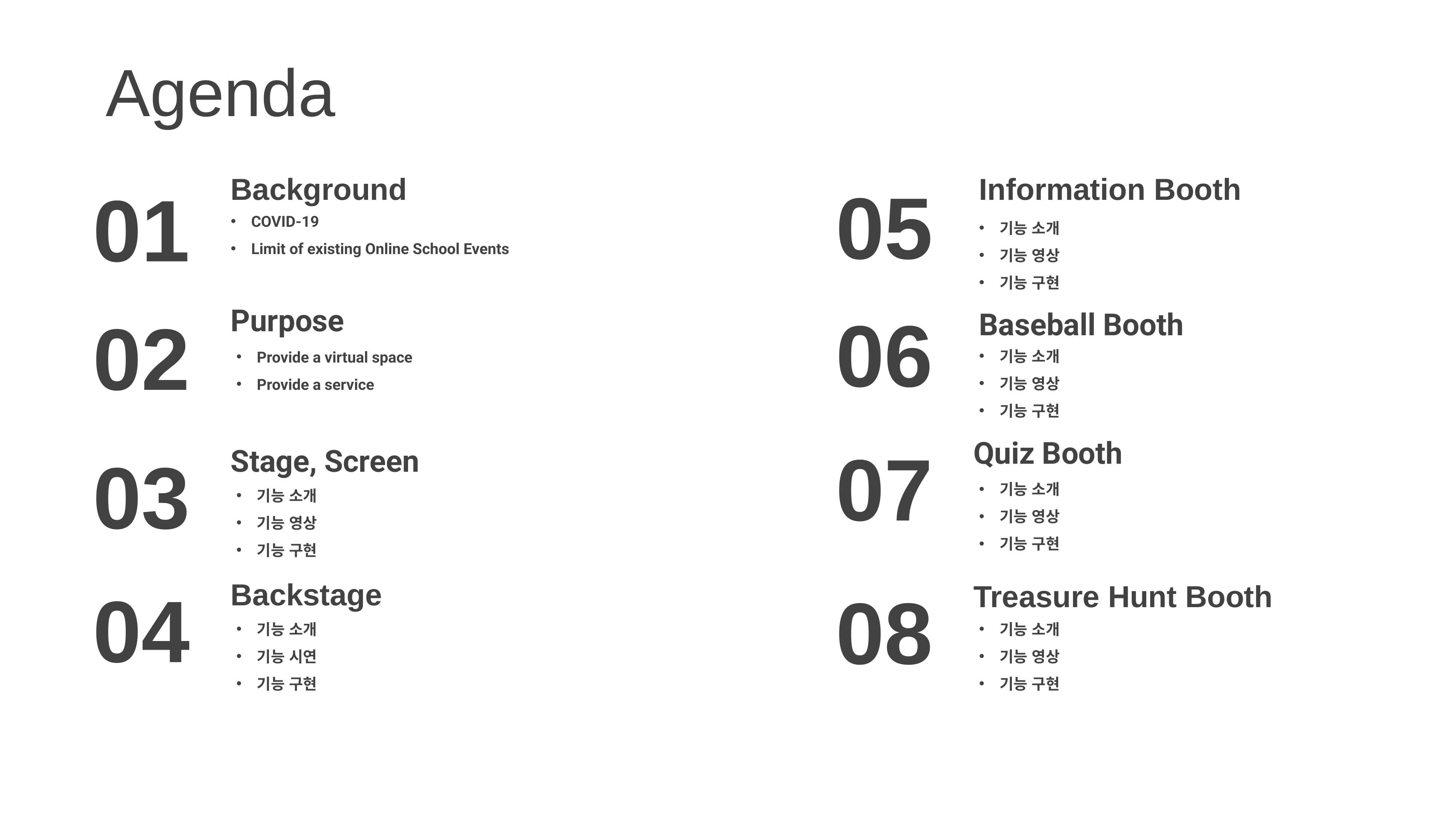

# Agenda
Background
Information Booth
05
01
COVID-19
Limit of existing Online School Events

기능 소개
기능 영상
기능 구현
06
Purpose
02
Baseball Booth
기능 소개
기능 영상
기능 구현
Provide a virtual space
Provide a service
07
Quiz Booth
03
Stage, Screen
기능 소개
기능 영상
기능 구현
기능 소개
기능 영상
기능 구현
04
Backstage
08
Treasure Hunt Booth
기능 소개
기능 시연
기능 구현
기능 소개
기능 영상
기능 구현